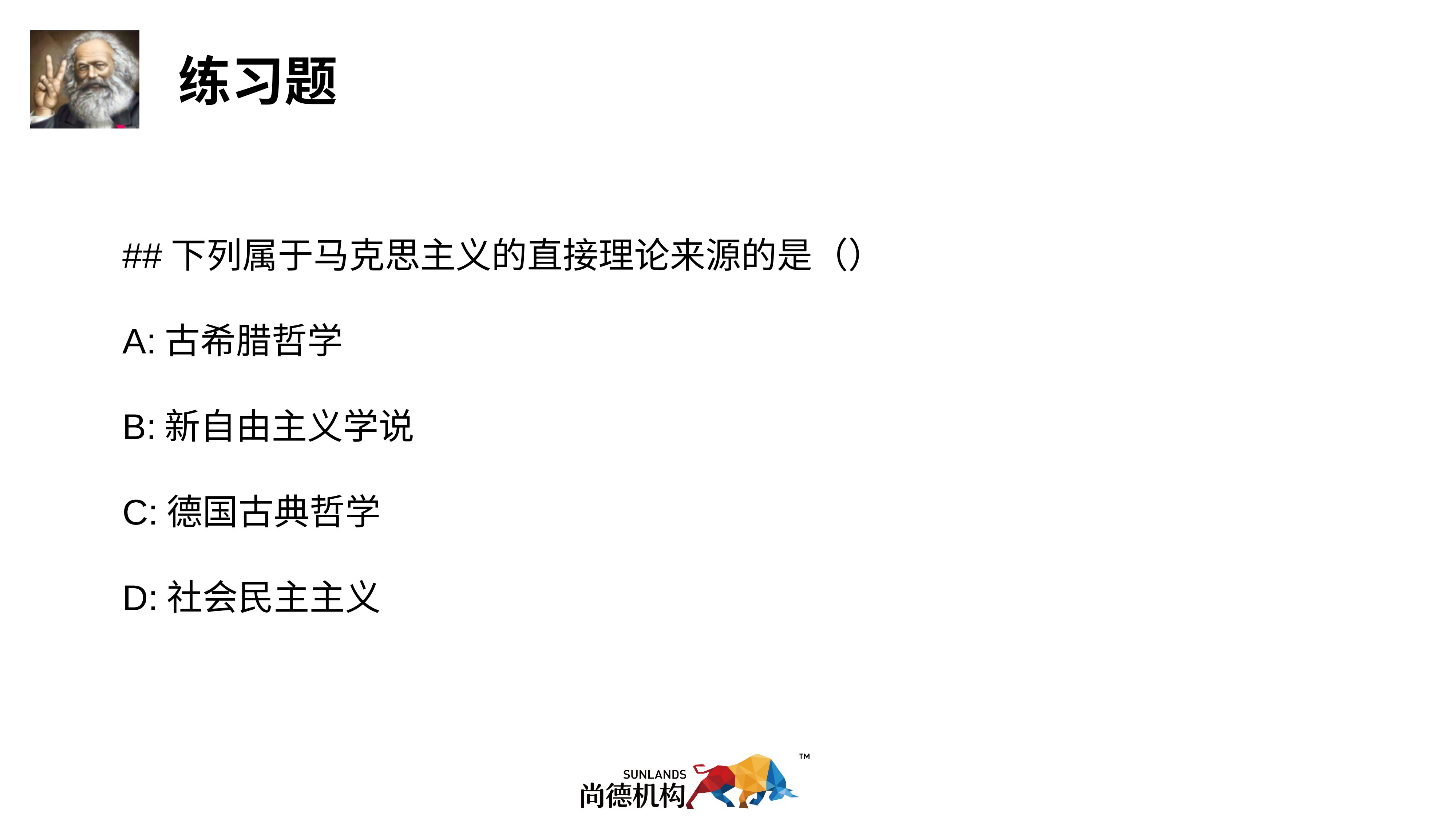

##下列属于马克思主义的直接理论来源的是（）
A:古希腊哲学
B:新自由主义学说
C:德国古典哲学
D:社会民主主义